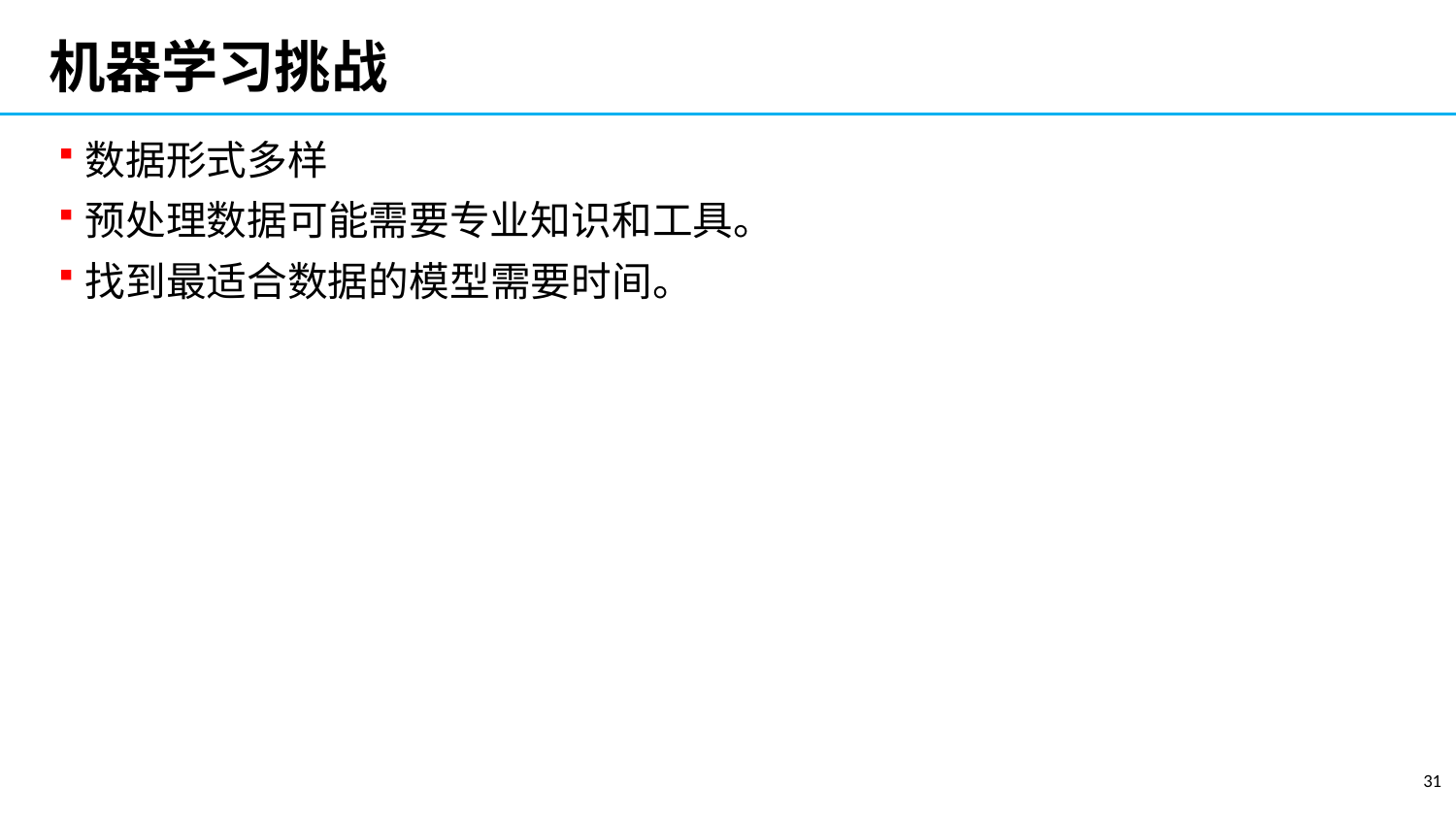

# 机器学习挑战
数据形式多样
预处理数据可能需要专业知识和工具。
找到最适合数据的模型需要时间。

31